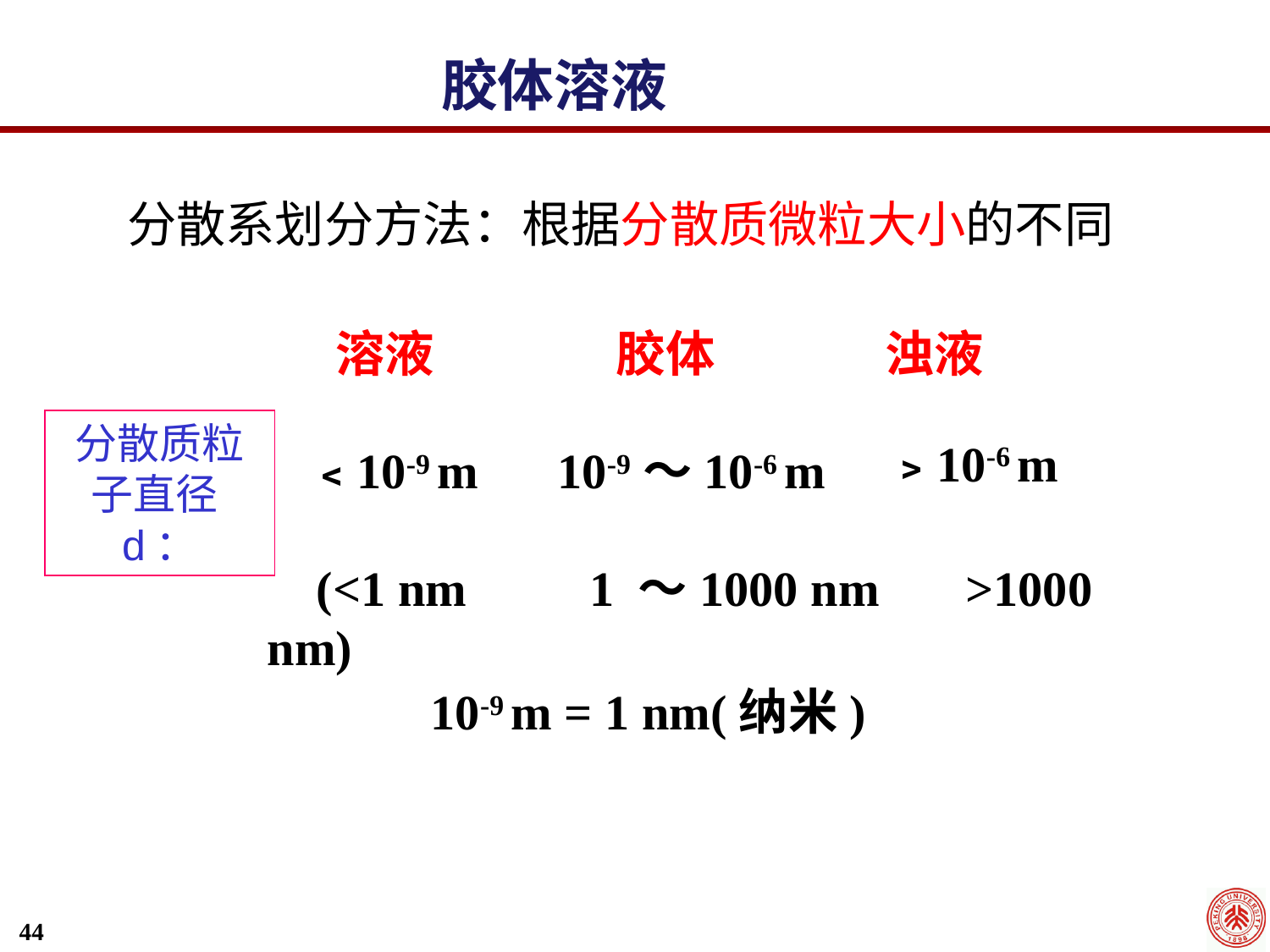

胶体溶液

分散系划分方法：根据分散质微粒大小的不同
　　溶液　　　   胶体　　　  浊液
分散质粒子直径d：
﹥10-6 m
﹤10-9 m
10-9～10-6 m
    (<1 nm          1 ～1000 nm       >1000 nm)
10-9 m = 1 nm(纳米)
44